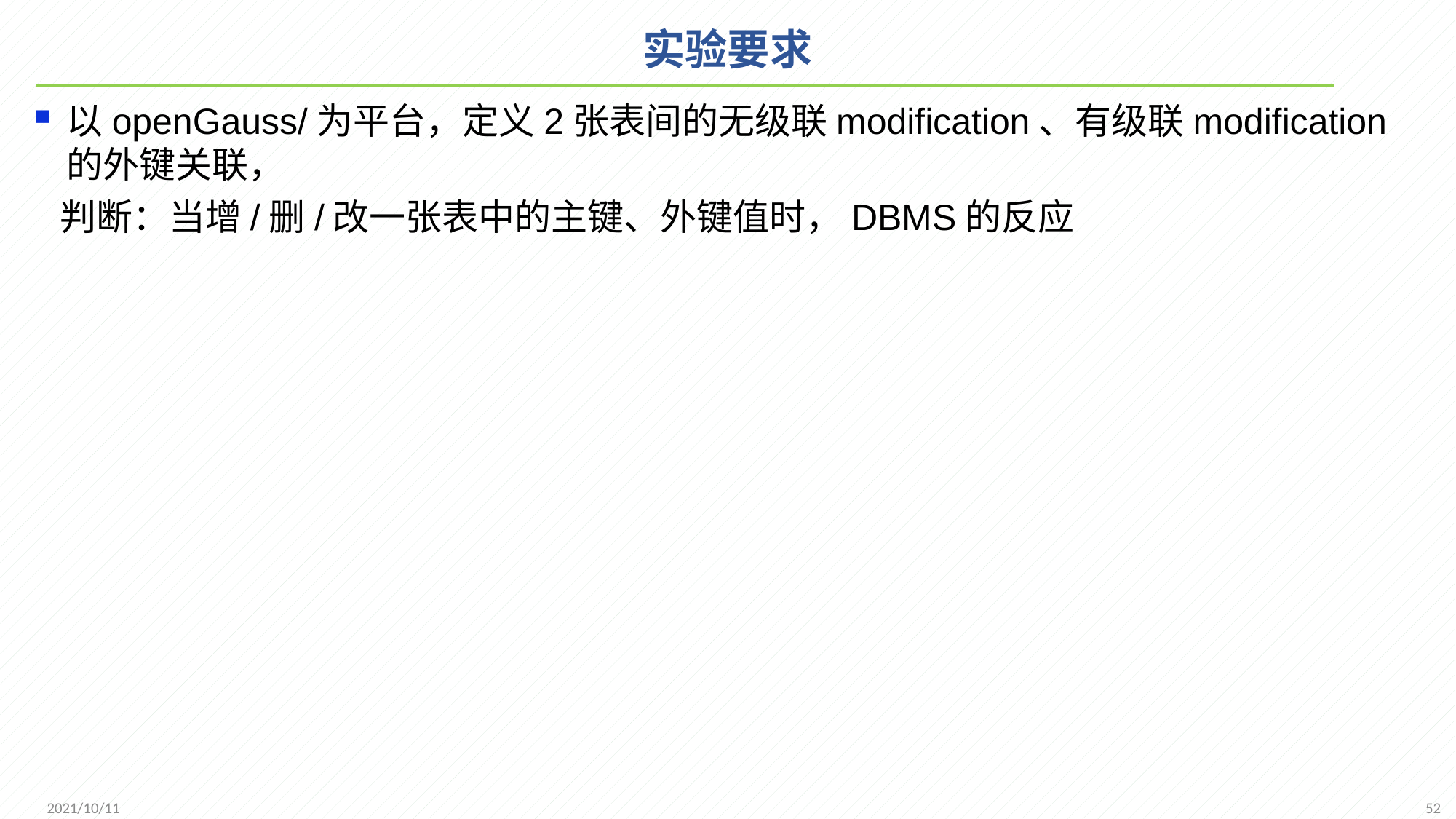

# 实验要求
以openGauss/为平台，定义2张表间的无级联modification、有级联modification的外键关联，
  判断：当增/删/改一张表中的主键、外键值时，DBMS的反应
52
2021/10/11